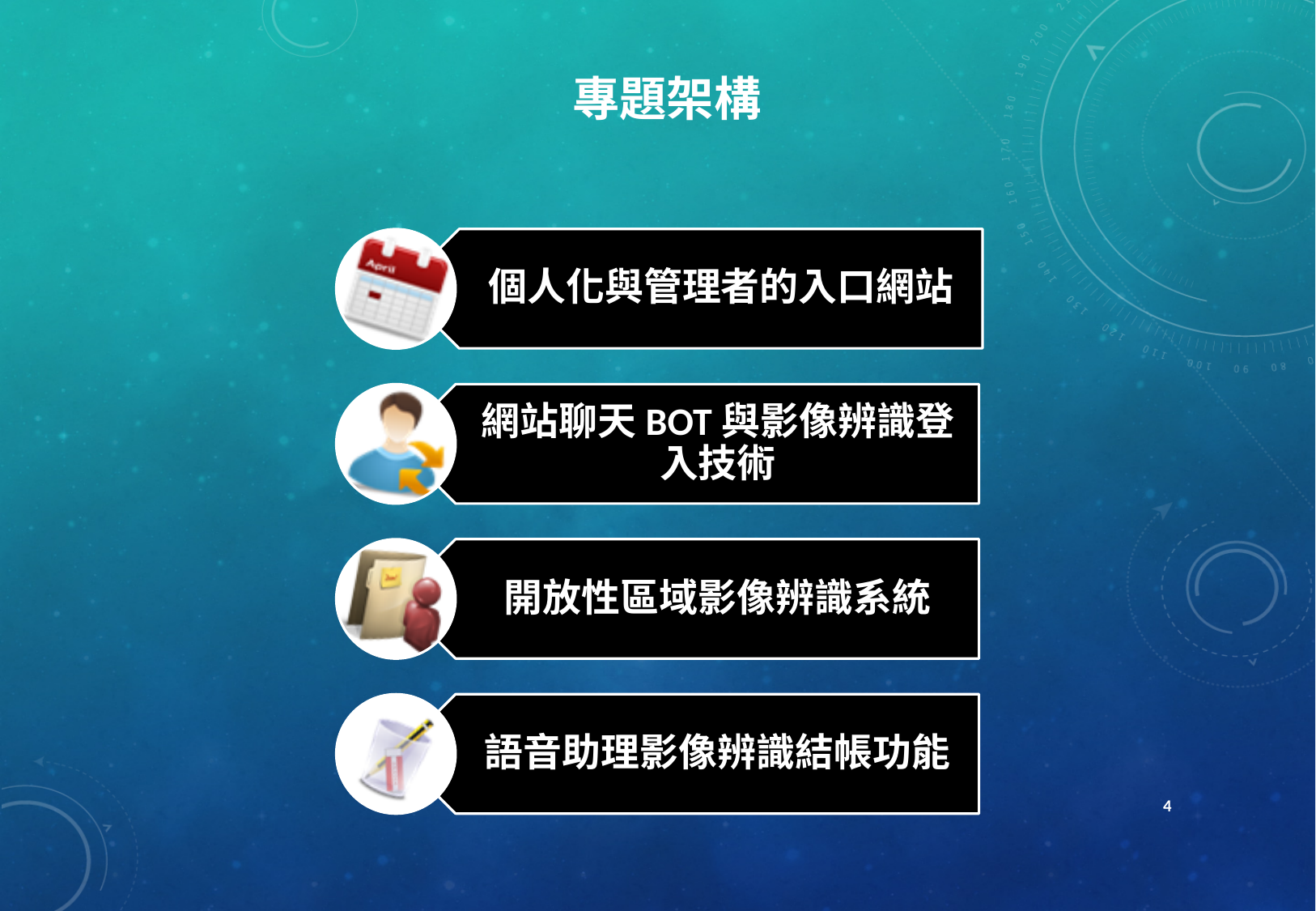

# 專題架構

個人化與管理者的入口網站

網站聊天BOT與影像辨識登入技術

開放性區域影像辨識系統

語音助理影像辨識結帳功能

4